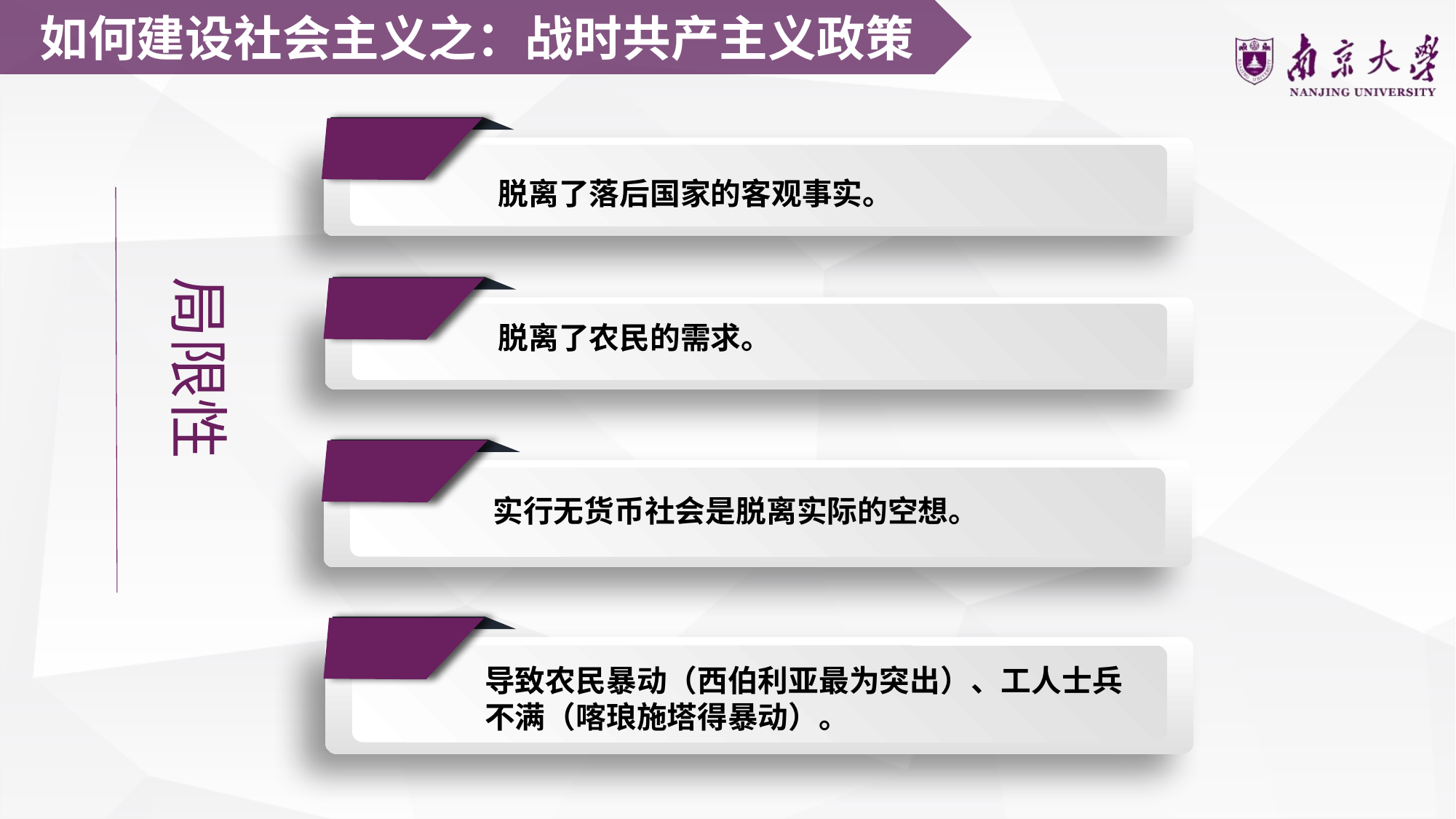

如何建设社会主义之：战时共产主义政策

脱离了落后国家的客观事实。
局限性

脱离了农民的需求。

实行无货币社会是脱离实际的空想。

导致农民暴动（西伯利亚最为突出）、工人士兵不满（喀琅施塔得暴动）。